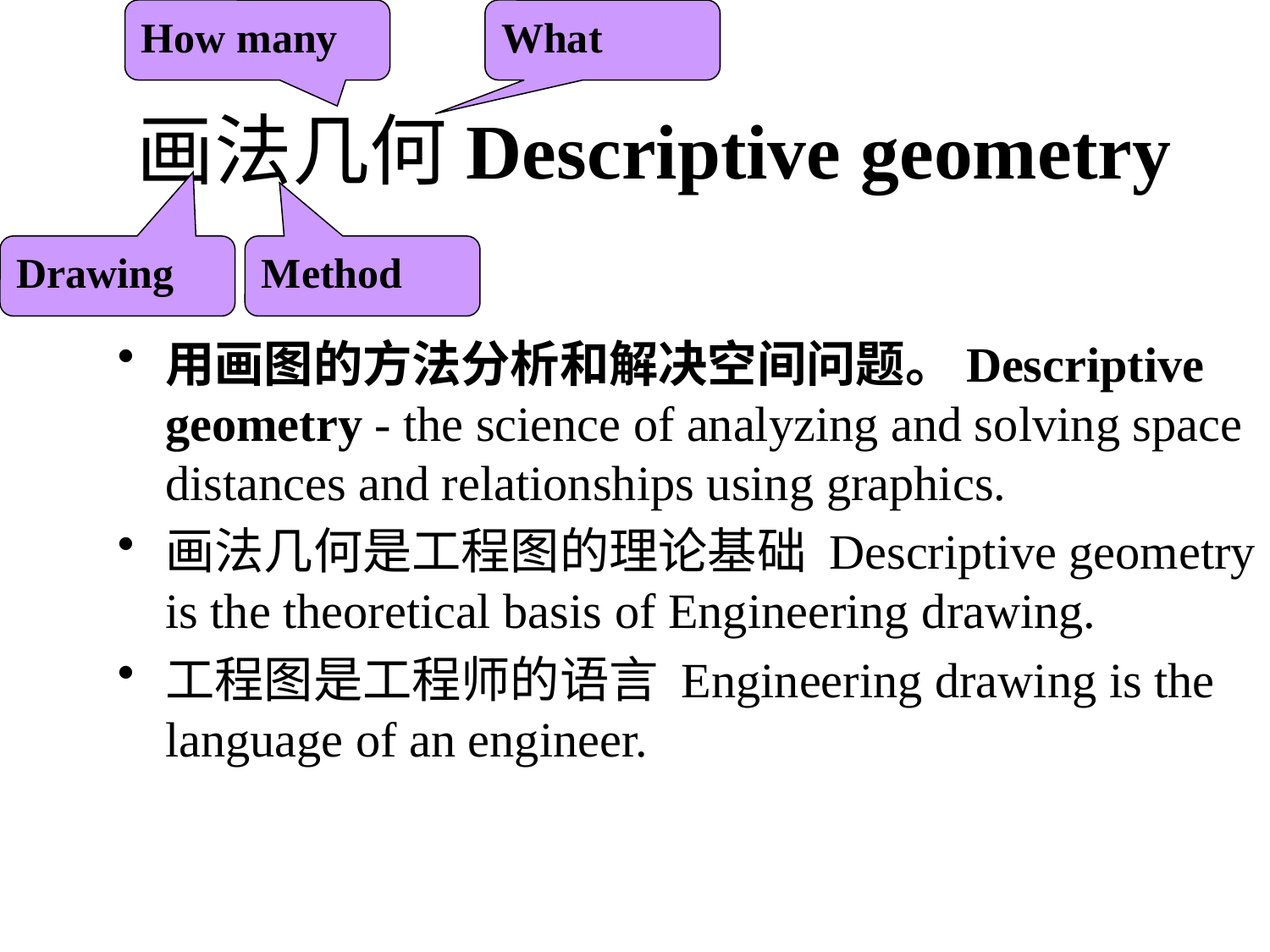

How many
What
# 画法几何Descriptive geometry
Drawing
Method
用画图的方法分析和解决空间问题。Descriptive geometry - the science of analyzing and solving space distances and relationships using graphics.
画法几何是工程图的理论基础 Descriptive geometry is the theoretical basis of Engineering drawing.
工程图是工程师的语言 Engineering drawing is the language of an engineer.